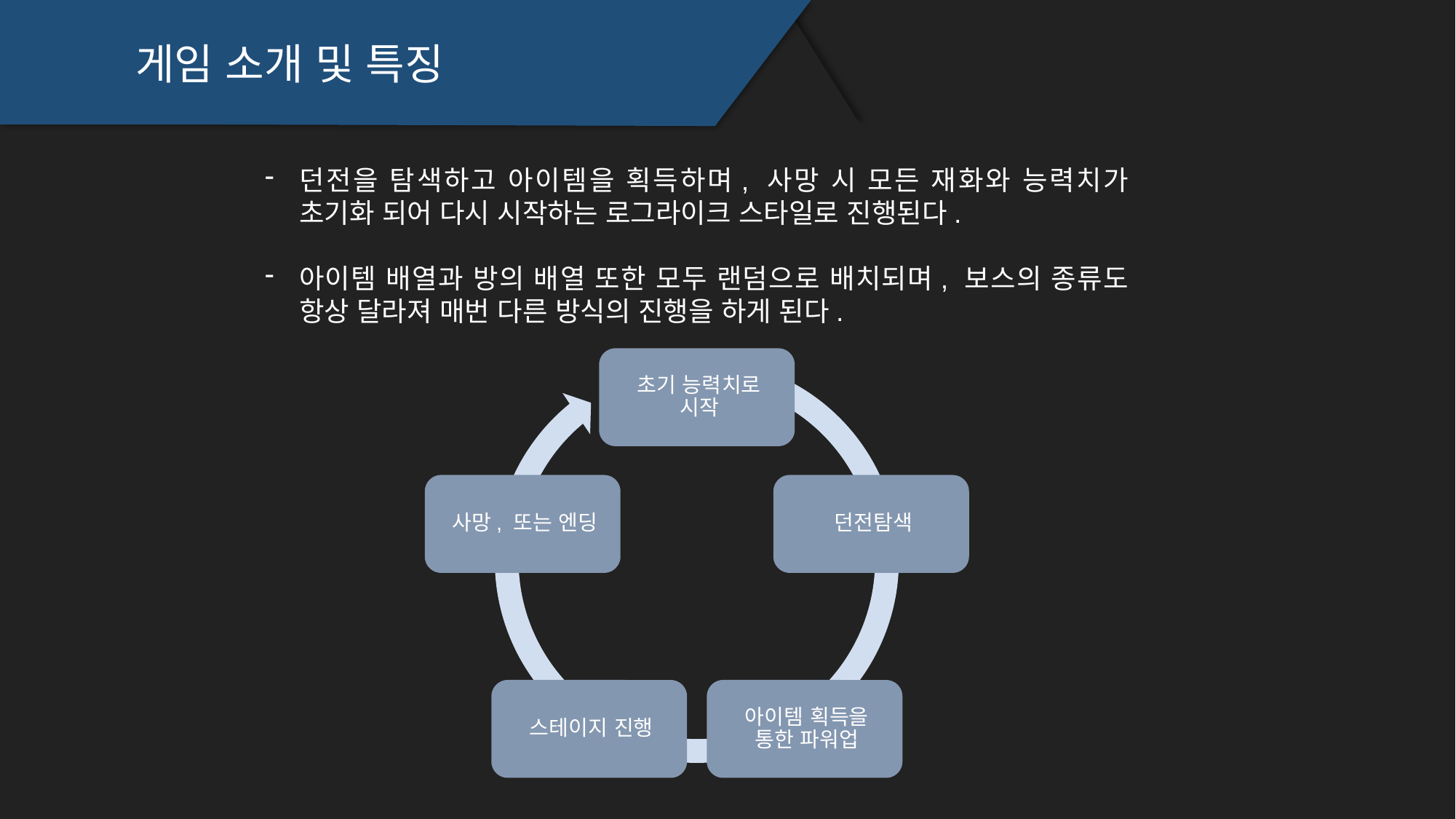

게임 소개 및 특징
던전을 탐색하고 아이템을 획득하며, 사망 시 모든 재화와 능력치가 초기화 되어 다시 시작하는 로그라이크 스타일로 진행된다.

아이템 배열과 방의 배열 또한 모두 랜덤으로 배치되며, 보스의 종류도 항상 달라져 매번 다른 방식의 진행을 하게 된다.
초기 능력치로
시작
던전탐색
아이템 획득을
통한 파워업
스테이지 진행
사망, 또는 엔딩